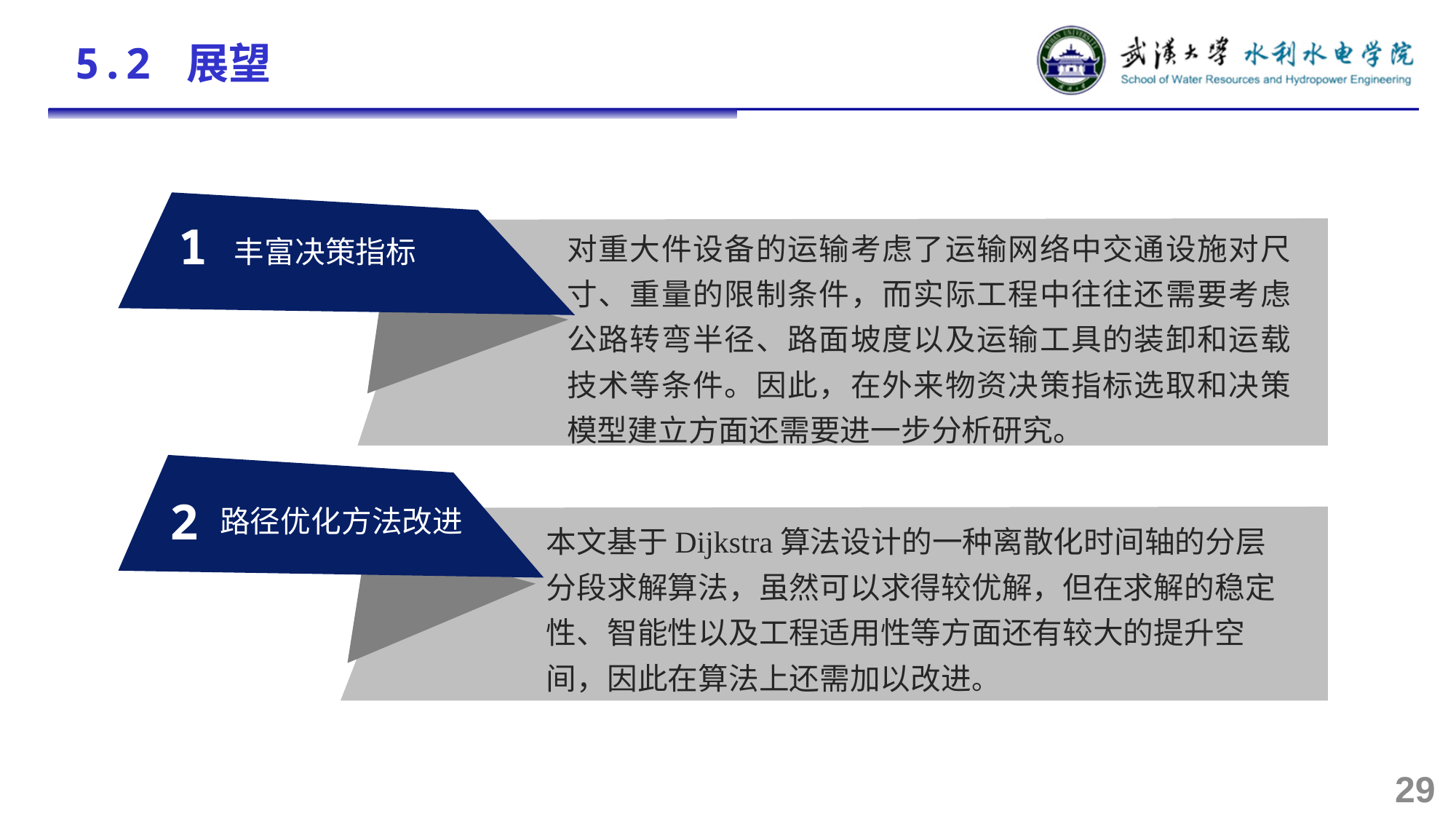

5.2 展望

对重大件设备的运输考虑了运输网络中交通设施对尺寸、重量的限制条件，而实际工程中往往还需要考虑公路转弯半径、路面坡度以及运输工具的装卸和运载技术等条件。因此，在外来物资决策指标选取和决策模型建立方面还需要进一步分析研究。

丰富决策指标

1

路径优化方法改进

本文基于Dijkstra算法设计的一种离散化时间轴的分层分段求解算法，虽然可以求得较优解，但在求解的稳定性、智能性以及工程适用性等方面还有较大的提升空间，因此在算法上还需加以改进。

2
29